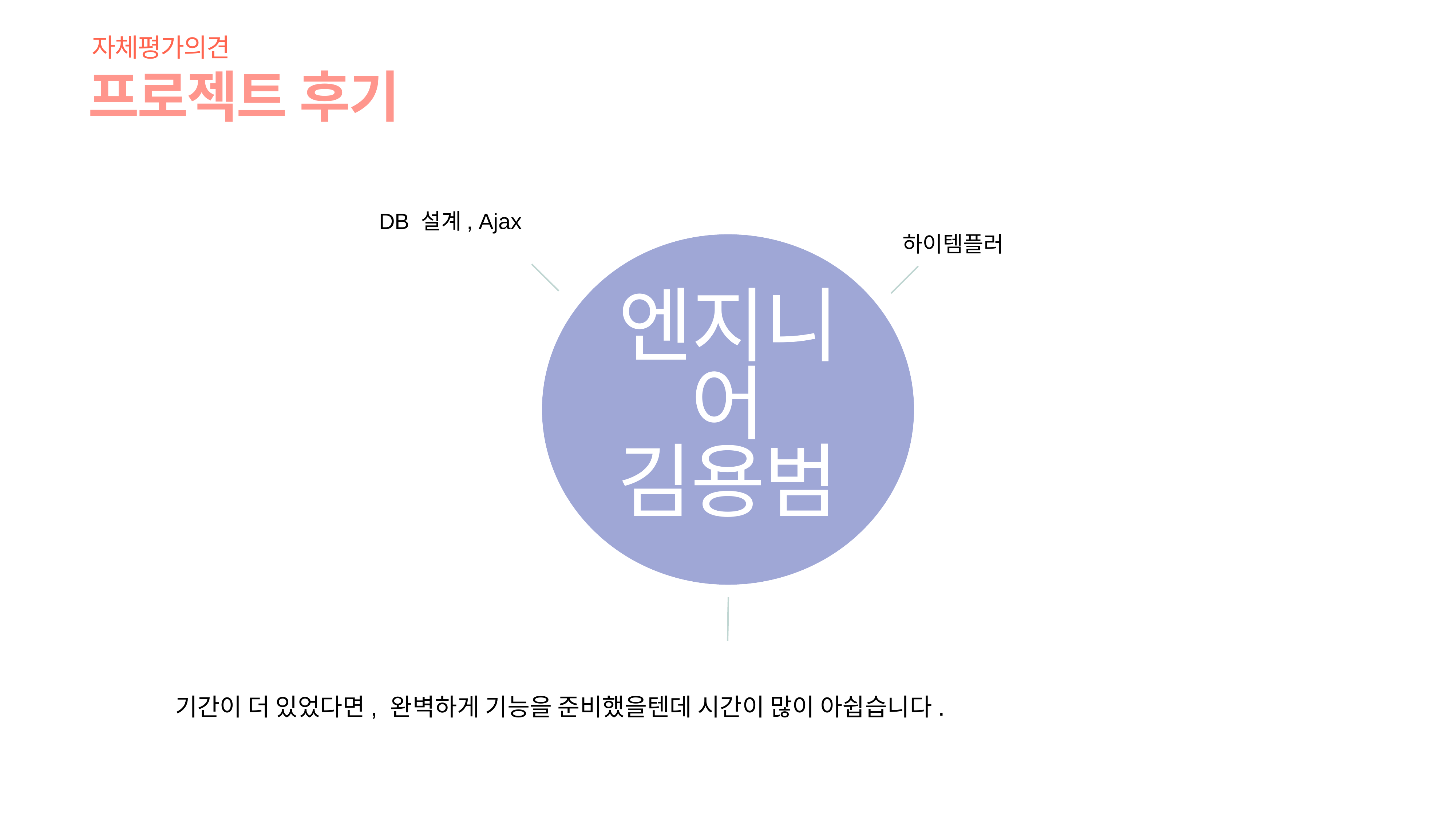

자체평가의견
프로젝트 후기
DB 설계, Ajax
하이템플러

엔지니어
김용범

기간이 더 있었다면, 완벽하게 기능을 준비했을텐데 시간이 많이 아쉽습니다.